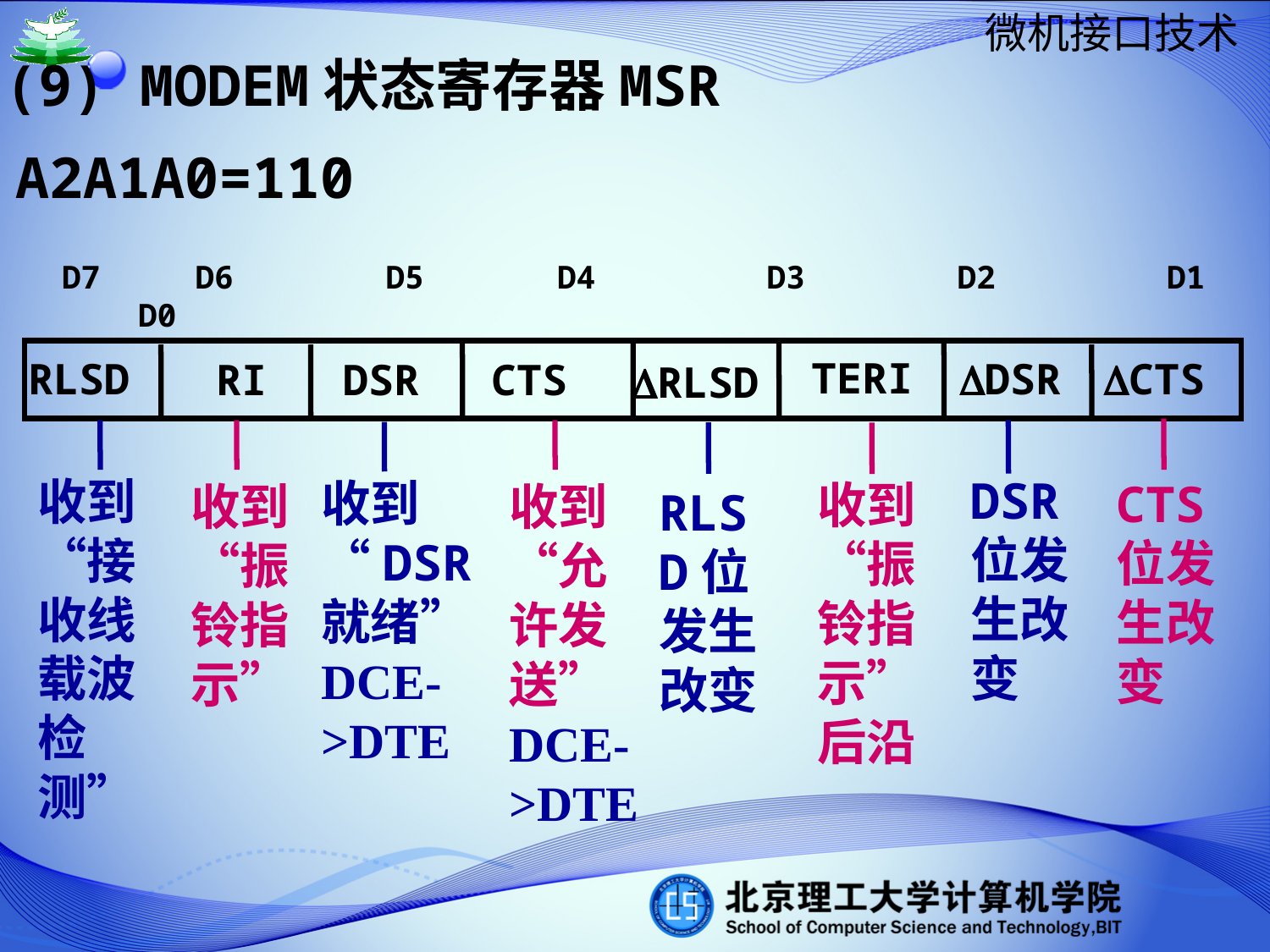

(9) MODEM状态寄存器MSR
A2A1A0=110
D7     D6        D5       D4         D3        D2         D1      D0

TERI
RLSD
ΔDSR
ΔCTS
DSR
CTS
RI
ΔRLSD

DSR位发生改变
收到“接收线载波检测”
收到“DSR就绪”
DCE->DTE
CTS位发生改变
收到“振铃指示”后沿
收到“振铃指示”
收到“允许发送”
DCE->DTE

RLSD位发生改变